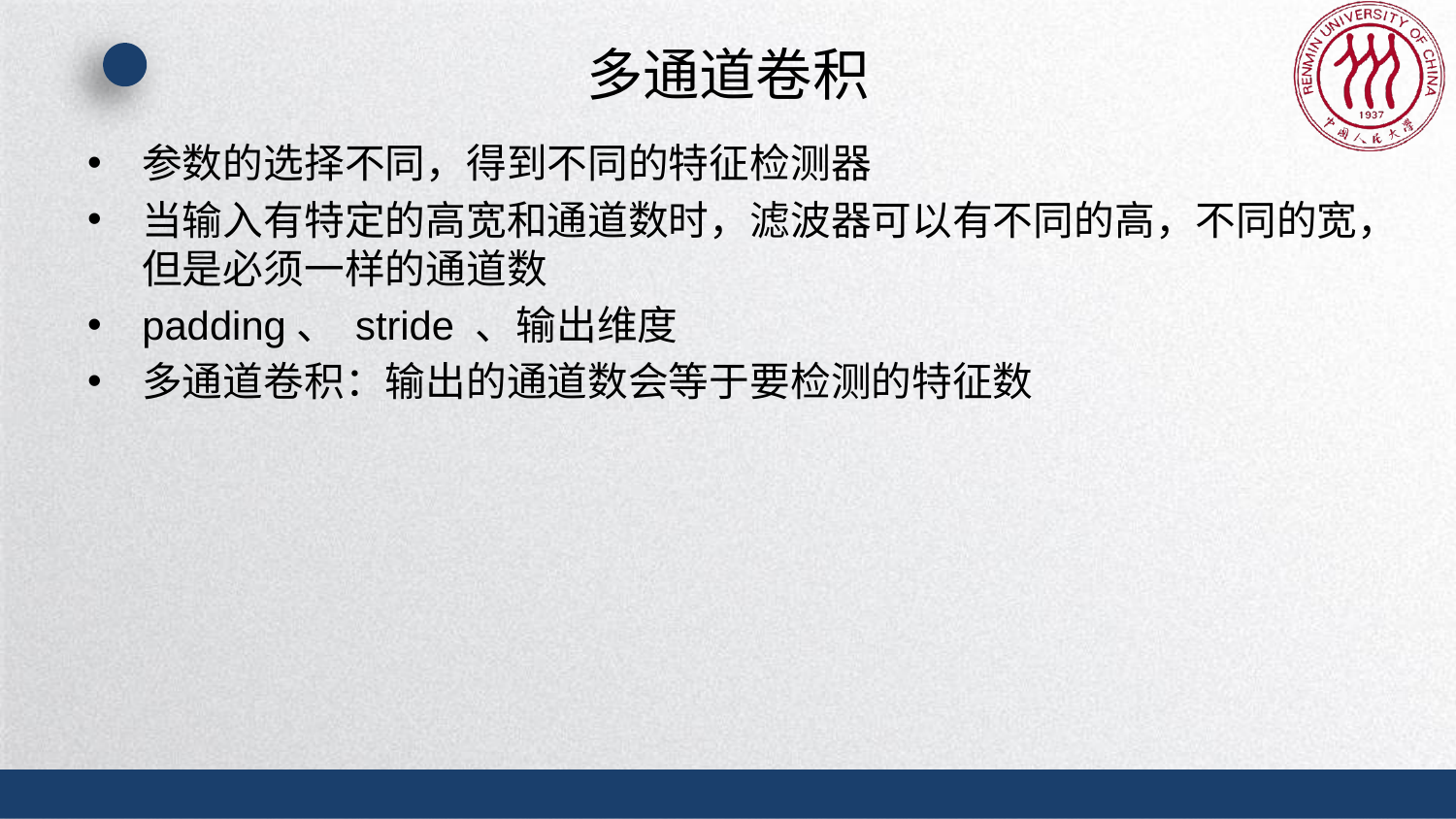

# 多通道卷积
参数的选择不同，得到不同的特征检测器
当输入有特定的高宽和通道数时，滤波器可以有不同的高，不同的宽，但是必须一样的通道数
padding、 stride 、输出维度
多通道卷积：输出的通道数会等于要检测的特征数